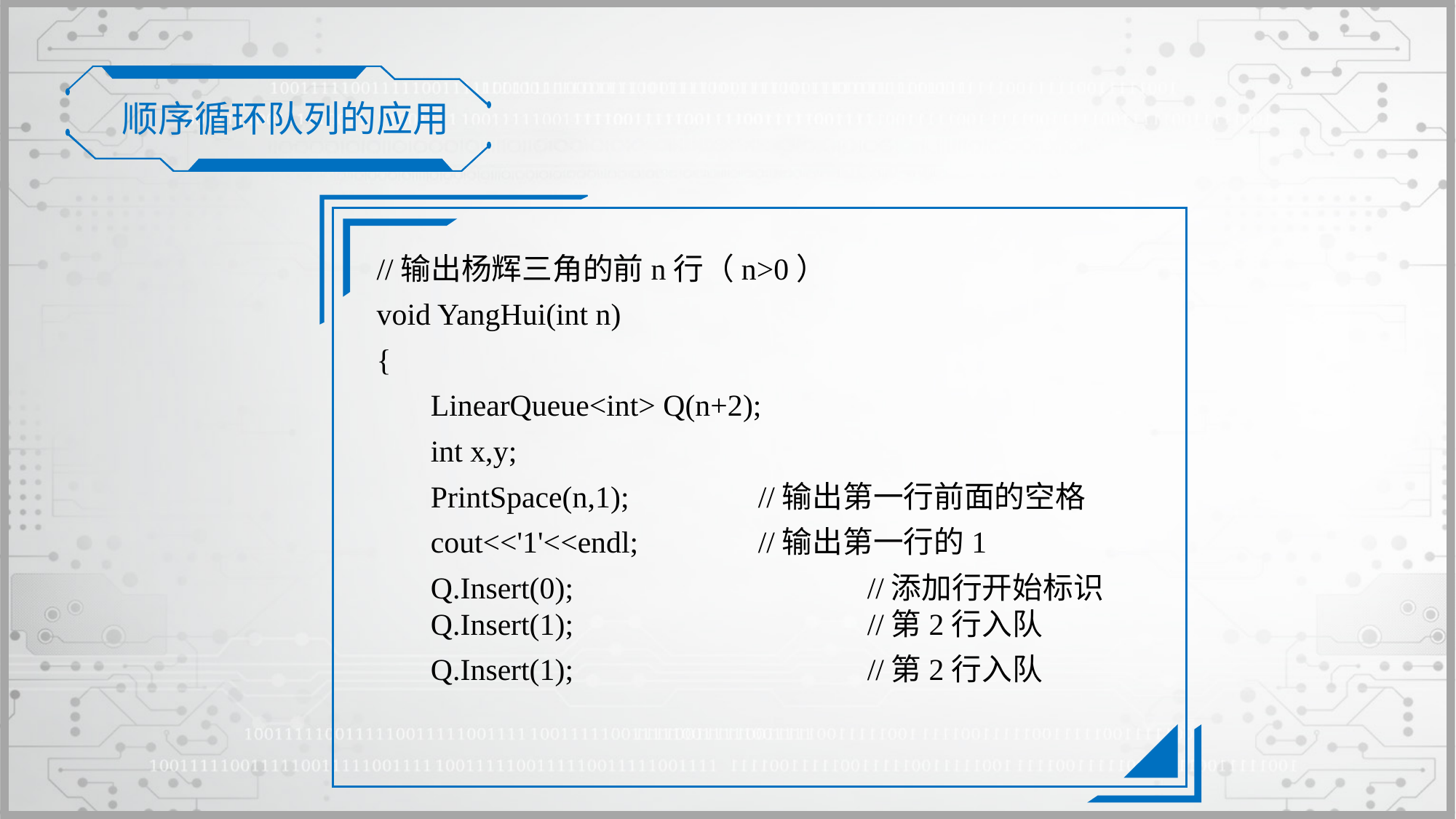

顺序循环队列的应用

//输出杨辉三角的前n行（n>0）
void YangHui(int n)
{
	LinearQueue<int> Q(n+2);
	int x,y;
	PrintSpace(n,1);		//输出第一行前面的空格
	cout<<'1'<<endl;		//输出第一行的1
	Q.Insert(0);			//添加行开始标识Q.Insert(1);			//第2行入队
	Q.Insert(1);			//第2行入队